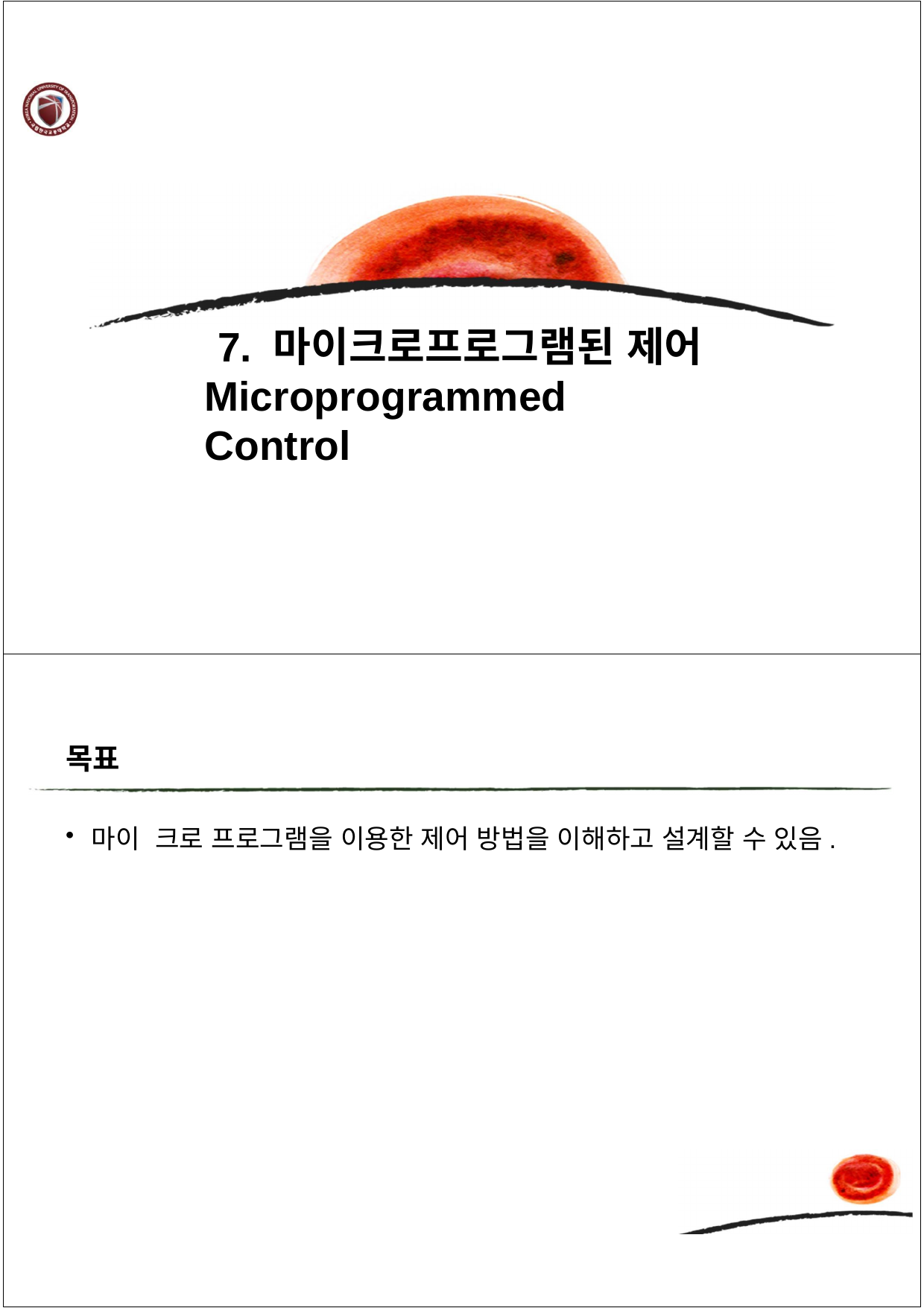

# 7. 마이크로프로그램된 제어  Microprogrammed Control

목표

마이2크로 프로그램을 이용한 제어 방법을 이해하고 설계할 수 있음.